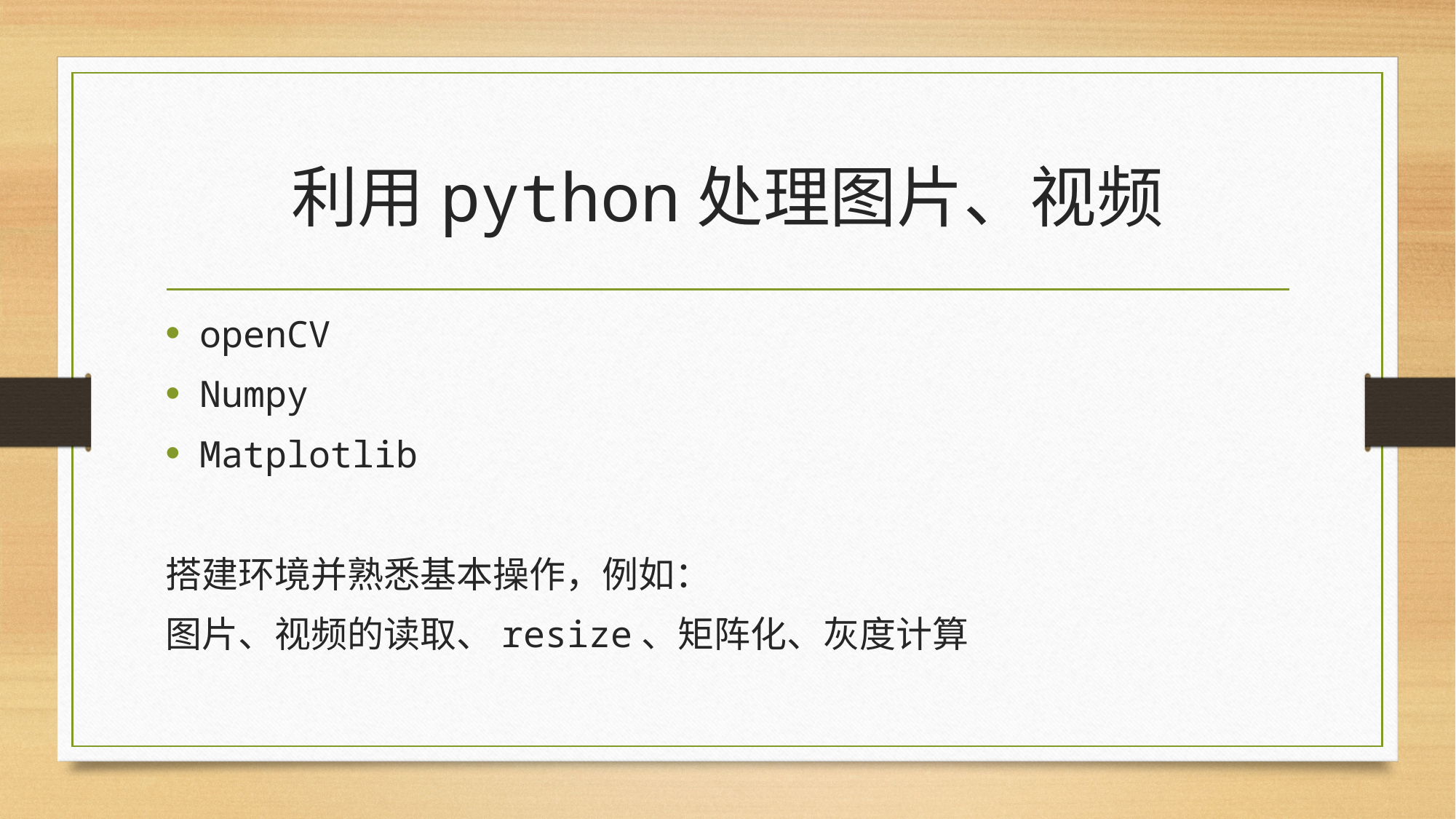

# 利用python处理图片、视频
openCV
Numpy
Matplotlib

搭建环境并熟悉基本操作，例如：
图片、视频的读取、resize、矩阵化、灰度计算